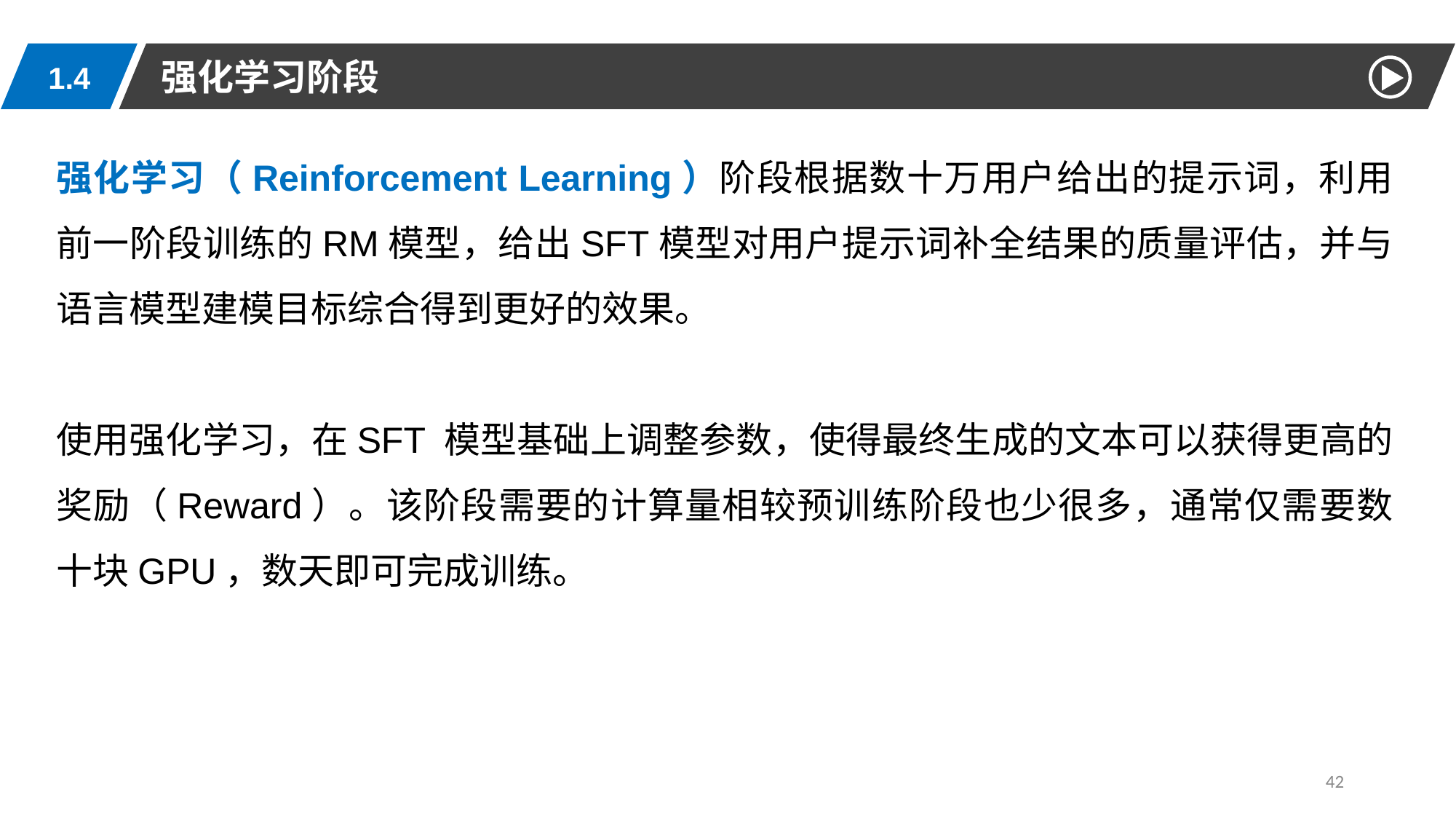

强化学习阶段
1.4

强化学习（Reinforcement Learning）阶段根据数十万用户给出的提示词，利用前一阶段训练的RM模型，给出SFT模型对用户提示词补全结果的质量评估，并与语言模型建模目标综合得到更好的效果。

使用强化学习，在SFT 模型基础上调整参数，使得最终生成的文本可以获得更高的奖励（Reward）。该阶段需要的计算量相较预训练阶段也少很多，通常仅需要数十块GPU，数天即可完成训练。
42